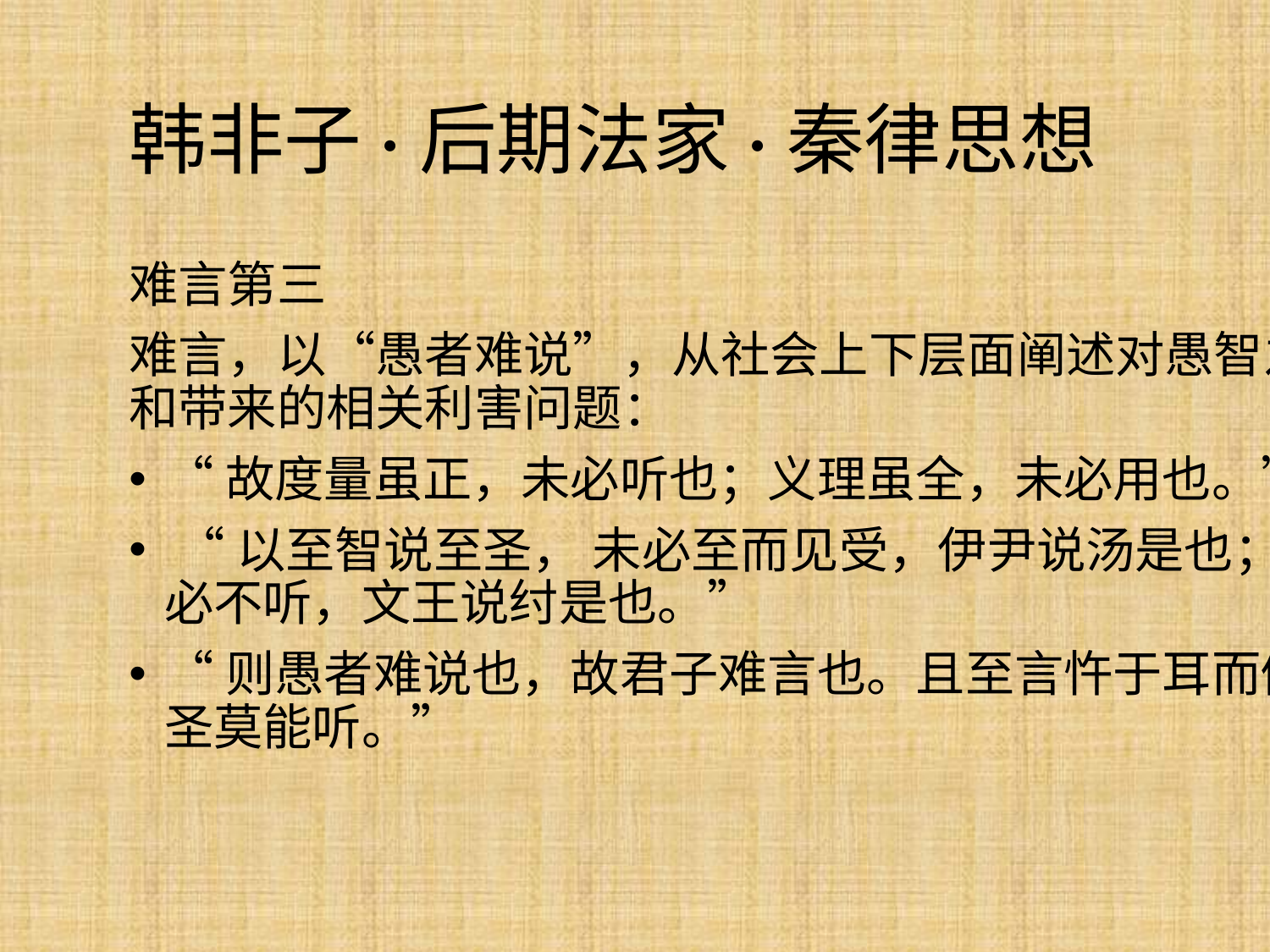

# 韩非子·后期法家·秦律思想
难言第三
难言，以“愚者难说”，从社会上下层面阐述对愚智之人难以进言和带来的相关利害问题：
“故度量虽正，未必听也；义理虽全，未必用也。”
 “以至智说至圣， 未必至而见受，伊尹说汤是也；以智说愚，必不听，文王说纣是也。”
“则愚者难说也，故君子难言也。且至言忤于耳而倒于心，非贤圣莫能听。”